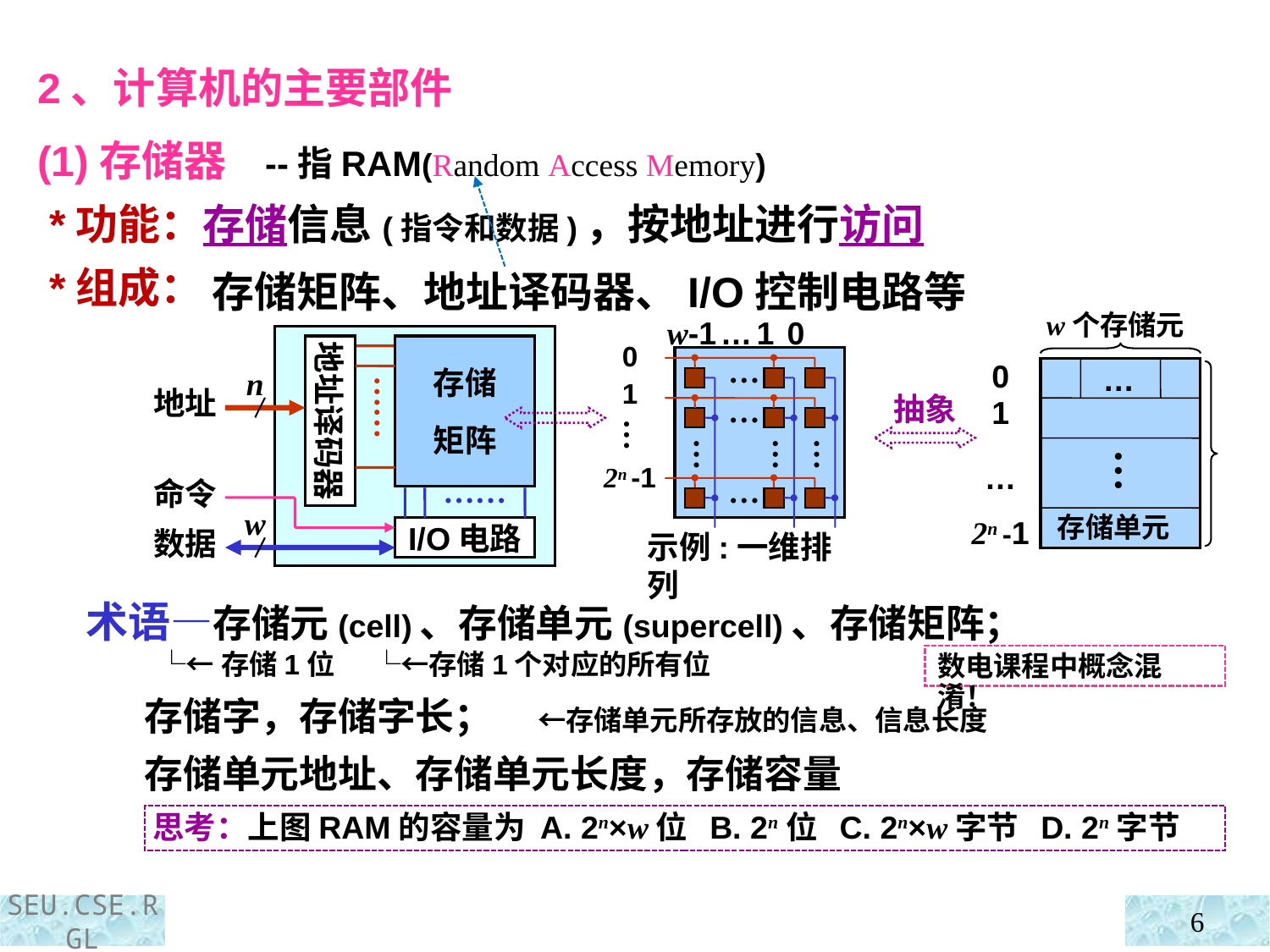

2、计算机的主要部件
(1)存储器   --指RAM(Random Access Memory)
 *功能：存储信息(指令和数据)，按地址进行访问
 *组成：
存储矩阵、地址译码器、I/O控制电路等

w个存储元
0
1
…
2n -1

…

…

存储单元

w-1 … 1  0
0
1

2n -1

…

…

…

…
…
…

…

示例:一维排列

地址译码器
存储
矩阵

……

n
地址

命令
……

w
I/O电路

数据

抽象

    术语—存储元(cell)、存储单元(supercell)、存储矩阵；
                   └←存储1位      └←存储1个对应的所有位
           存储字，存储字长；     ←存储单元所存放的信息、信息长度
           存储单元地址、存储单元长度，存储容量
数电课程中概念混淆！
思考：上图RAM的容量为 A. 2n×w位  B. 2n位  C. 2n×w字节  D. 2n字节
6